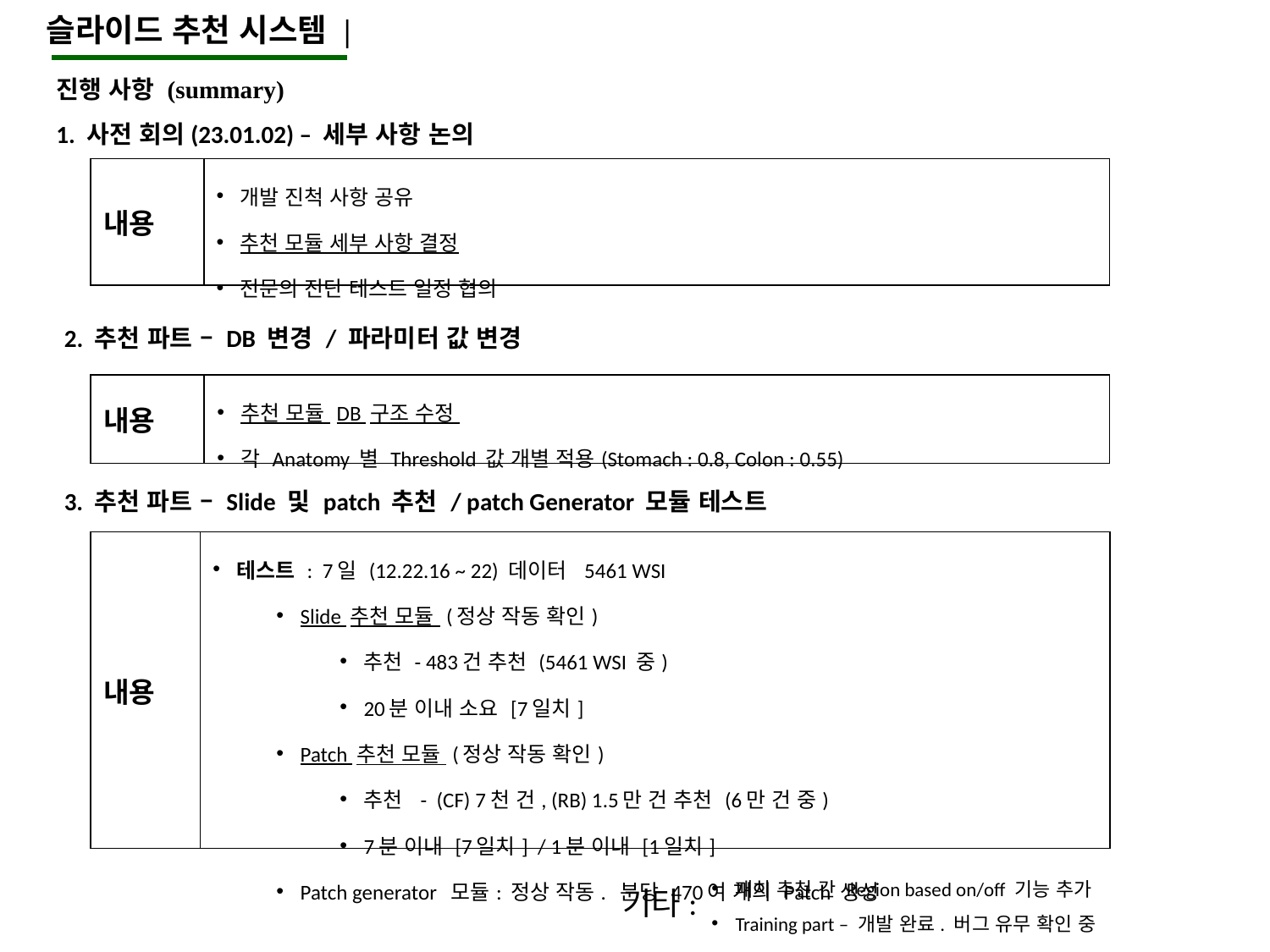

슬라이드 추천 시스템 |
진행 사항 (summary)
1. 사전 회의(23.01.02) – 세부 사항 논의
| 내용 | 개발 진척 사항 공유 추천 모듈 세부 사항 결정 전문의 진단 테스트 일정 협의 |
| --- | --- |
2. 추천 파트 – DB 변경 / 파라미터 값 변경
| 내용 | 추천 모듈 DB 구조 수정 각 Anatomy 별 Threshold 값 개별 적용(Stomach : 0.8, Colon : 0.55) |
| --- | --- |
3. 추천 파트 – Slide 및 patch 추천 / patch Generator 모듈 테스트
| 내용 | 테스트 : 7일 (12.22.16 ~ 22) 데이터 5461 WSI Slide 추천 모듈 (정상 작동 확인) 추천 - 483건 추천 (5461 WSI 중) 20분 이내 소요 [7일치] Patch 추천 모듈 (정상 작동 확인) 추천 - (CF) 7천 건, (RB) 1.5만 건 추천 (6만 건 중) 7분 이내 [7일치] / 1분 이내 [1일치] Patch generator 모듈: 정상 작동. 분당 470여 개의 Patch 생성 |
| --- | --- |
패치 추천 간 Region based on/off 기능 추가
Training part – 개발 완료. 버그 유무 확인 중

기타: